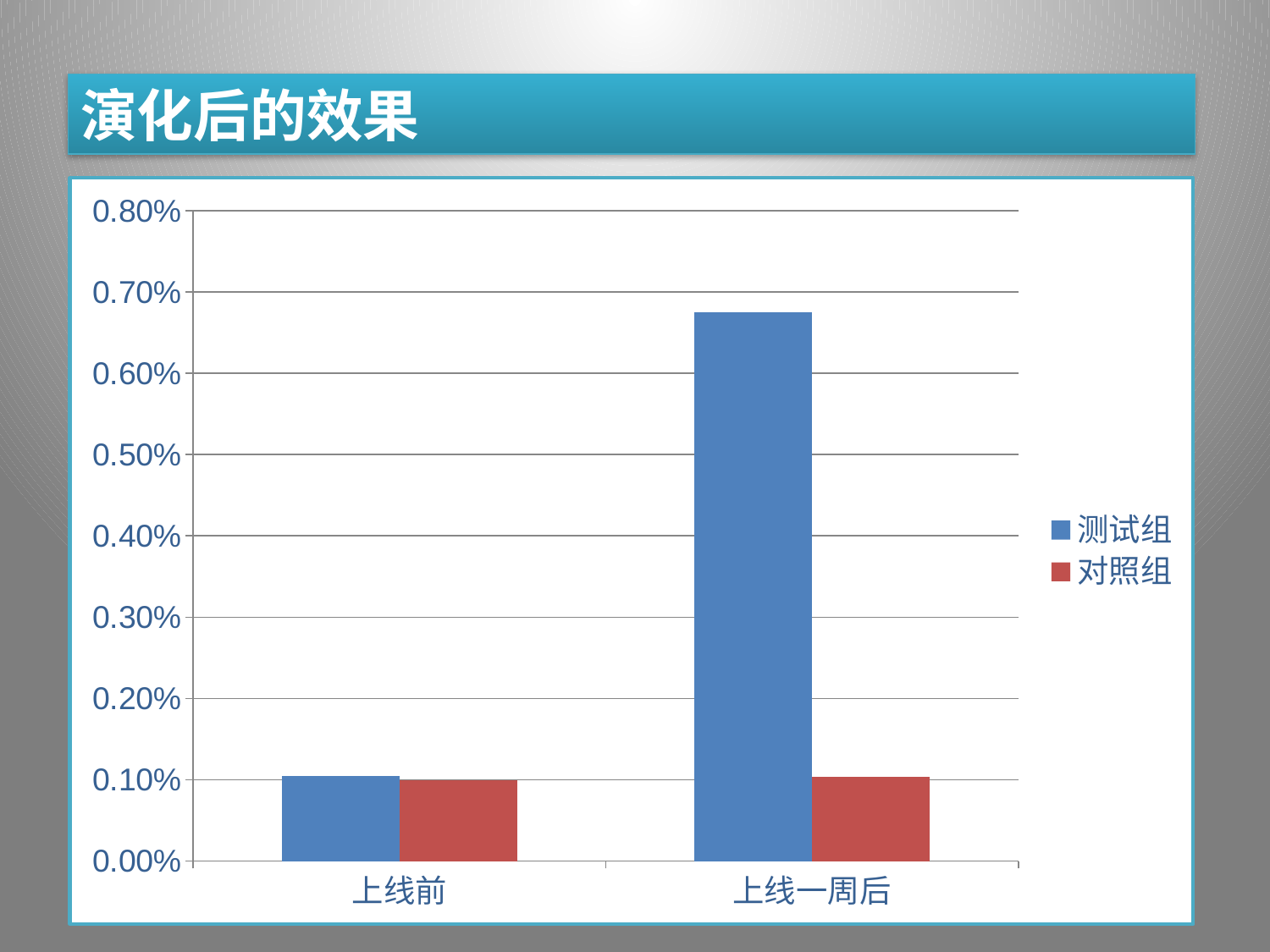

演化后的效果

### Chart

| Category |  |  |
|---|---|---|
| 上线前 | 0.00105 | 0.00099 |
| 上线一周后 | 0.00675 | 0.00104 |